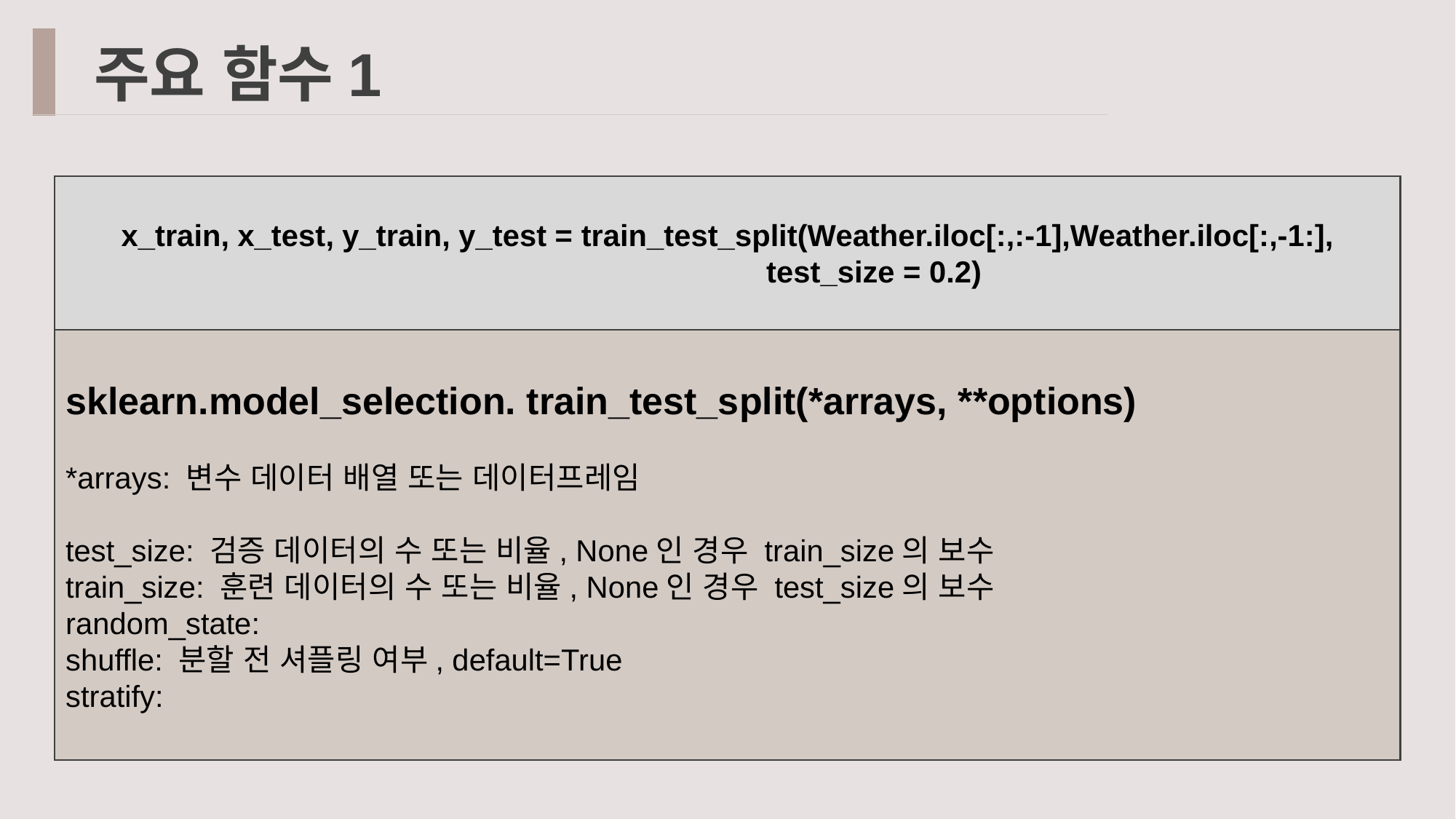

주요 함수1
x_train, x_test, y_train, y_test = train_test_split(Weather.iloc[:,:-1],Weather.iloc[:,-1:],
                                   test_size = 0.2)
sklearn.model_selection. train_test_split(*arrays, **options)

*arrays: 변수 데이터 배열 또는 데이터프레임

test_size: 검증 데이터의 수 또는 비율, None인 경우 train_size의 보수
train_size: 훈련 데이터의 수 또는 비율, None인 경우 test_size의 보수
random_state:
shuffle: 분할 전 셔플링 여부, default=True
stratify: